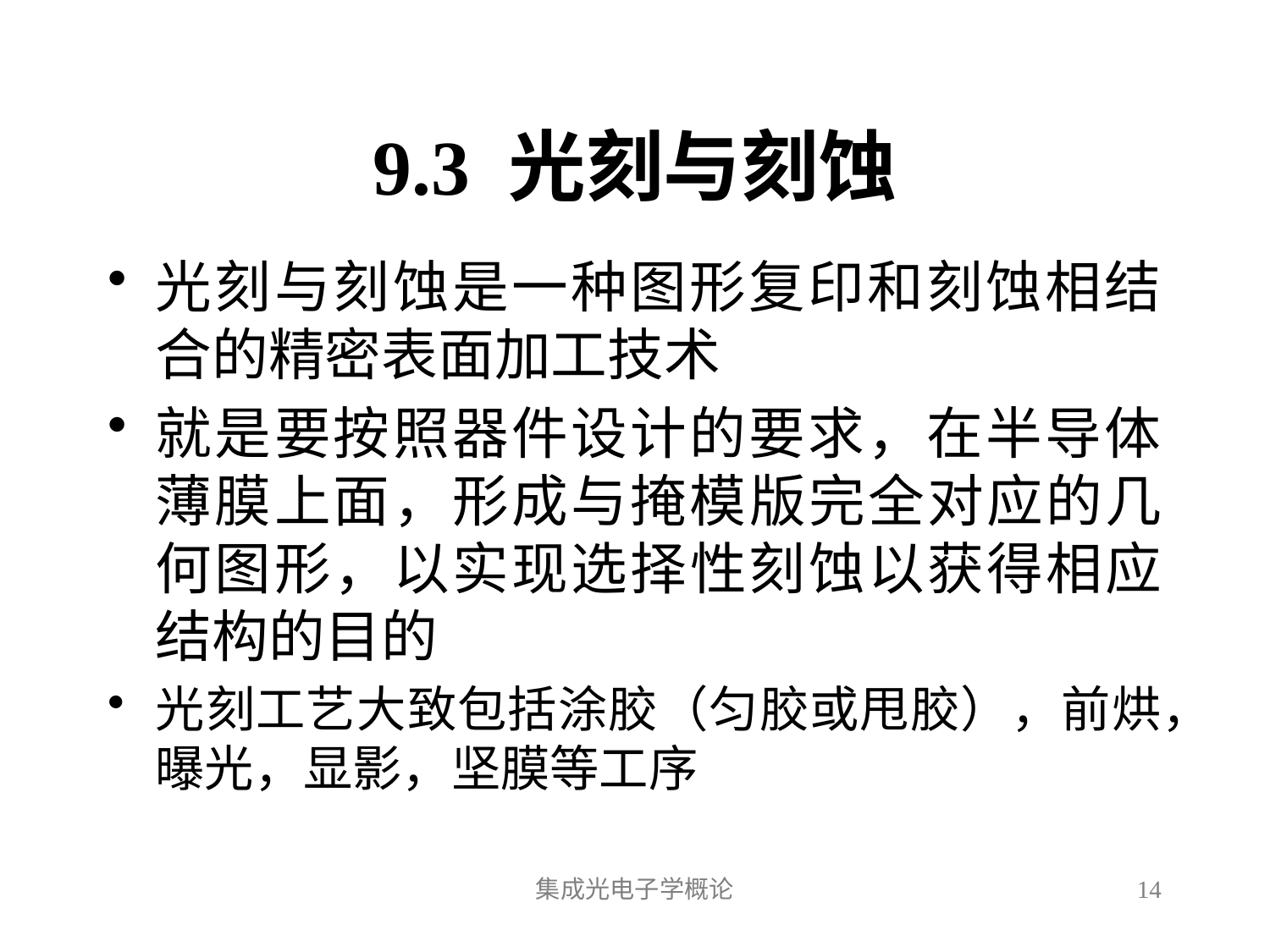

# 9.3 光刻与刻蚀
光刻与刻蚀是一种图形复印和刻蚀相结合的精密表面加工技术
就是要按照器件设计的要求，在半导体薄膜上面，形成与掩模版完全对应的几何图形，以实现选择性刻蚀以获得相应结构的目的
光刻工艺大致包括涂胶（匀胶或甩胶），前烘，曝光，显影，坚膜等工序
集成光电子学概论
14